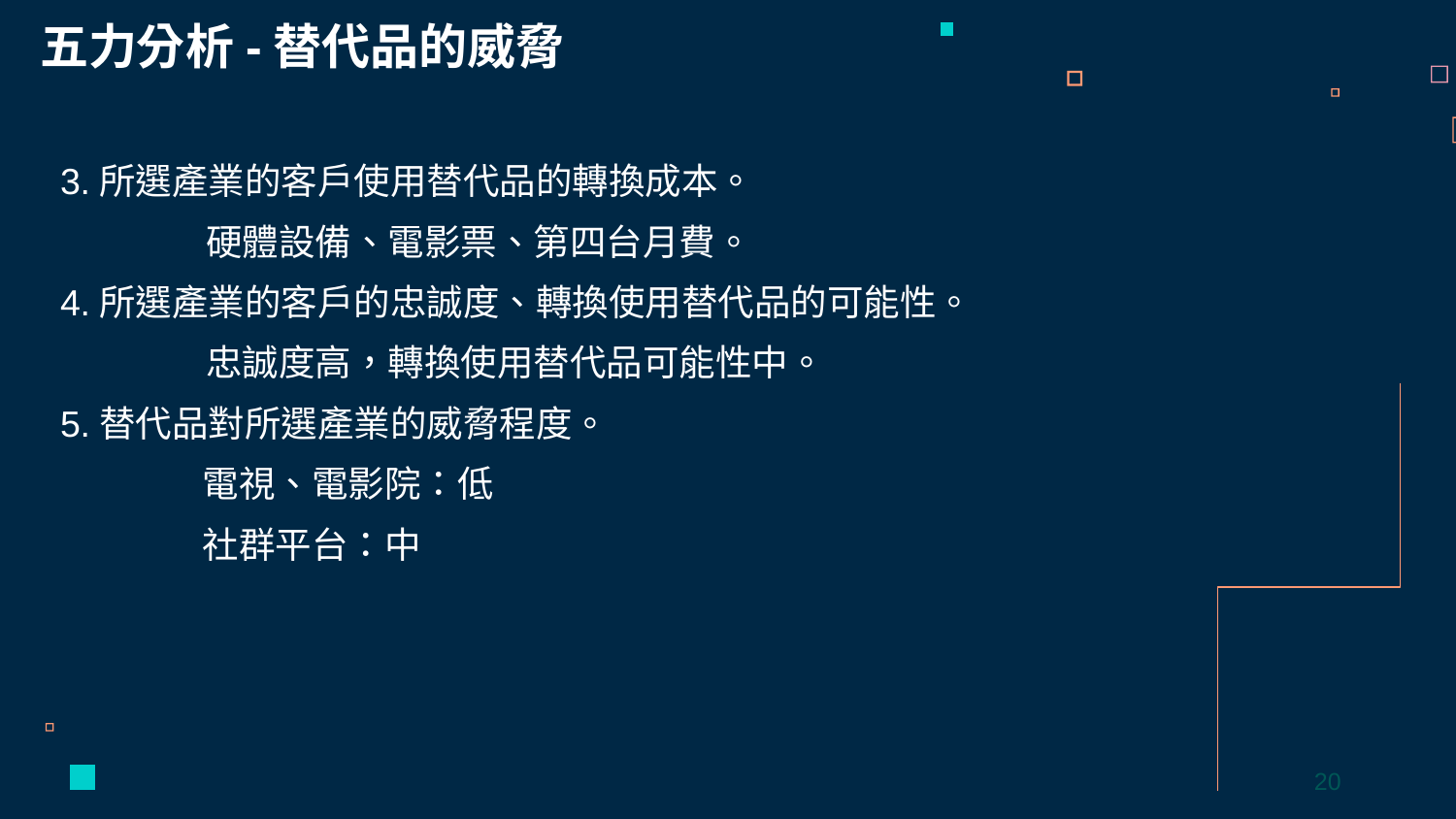

五力分析-替代品的威脅
3.所選產業的客戶使用替代品的轉換成本。
	硬體設備、電影票、第四台月費。
4.所選產業的客戶的忠誠度、轉換使用替代品的可能性。
	忠誠度高，轉換使用替代品可能性中。
5.替代品對所選產業的威脅程度。
 	電視、電影院：低
	社群平台：中
20